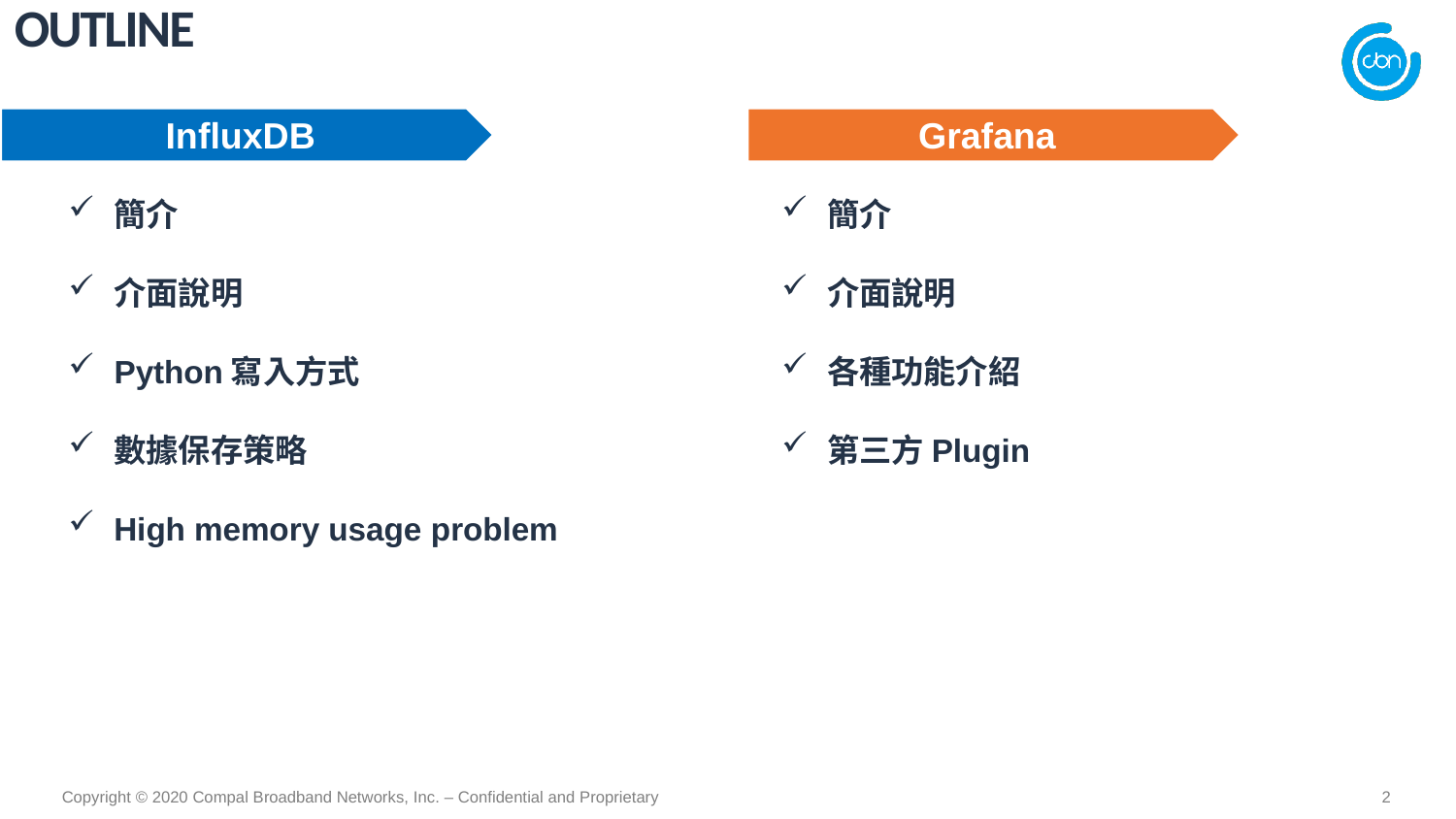

outline
InfluxDB
Grafana
簡介
簡介
介面說明
介面說明
Python寫入方式
各種功能介紹
數據保存策略
第三方Plugin
High memory usage problem
2